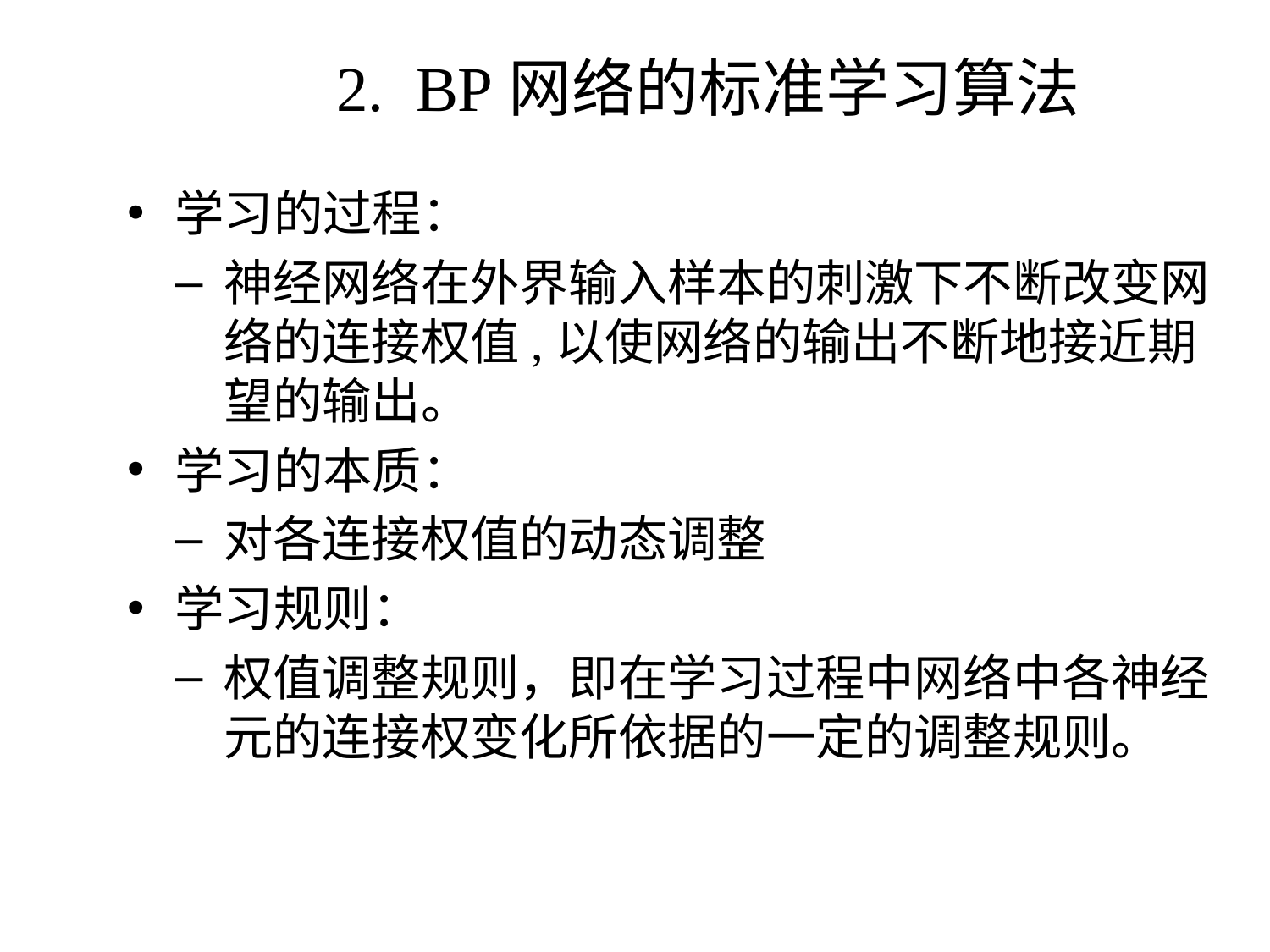

# 2.  BP网络的标准学习算法
学习的过程：
神经网络在外界输入样本的刺激下不断改变网络的连接权值,以使网络的输出不断地接近期望的输出。
学习的本质：
对各连接权值的动态调整
学习规则：
权值调整规则，即在学习过程中网络中各神经元的连接权变化所依据的一定的调整规则。